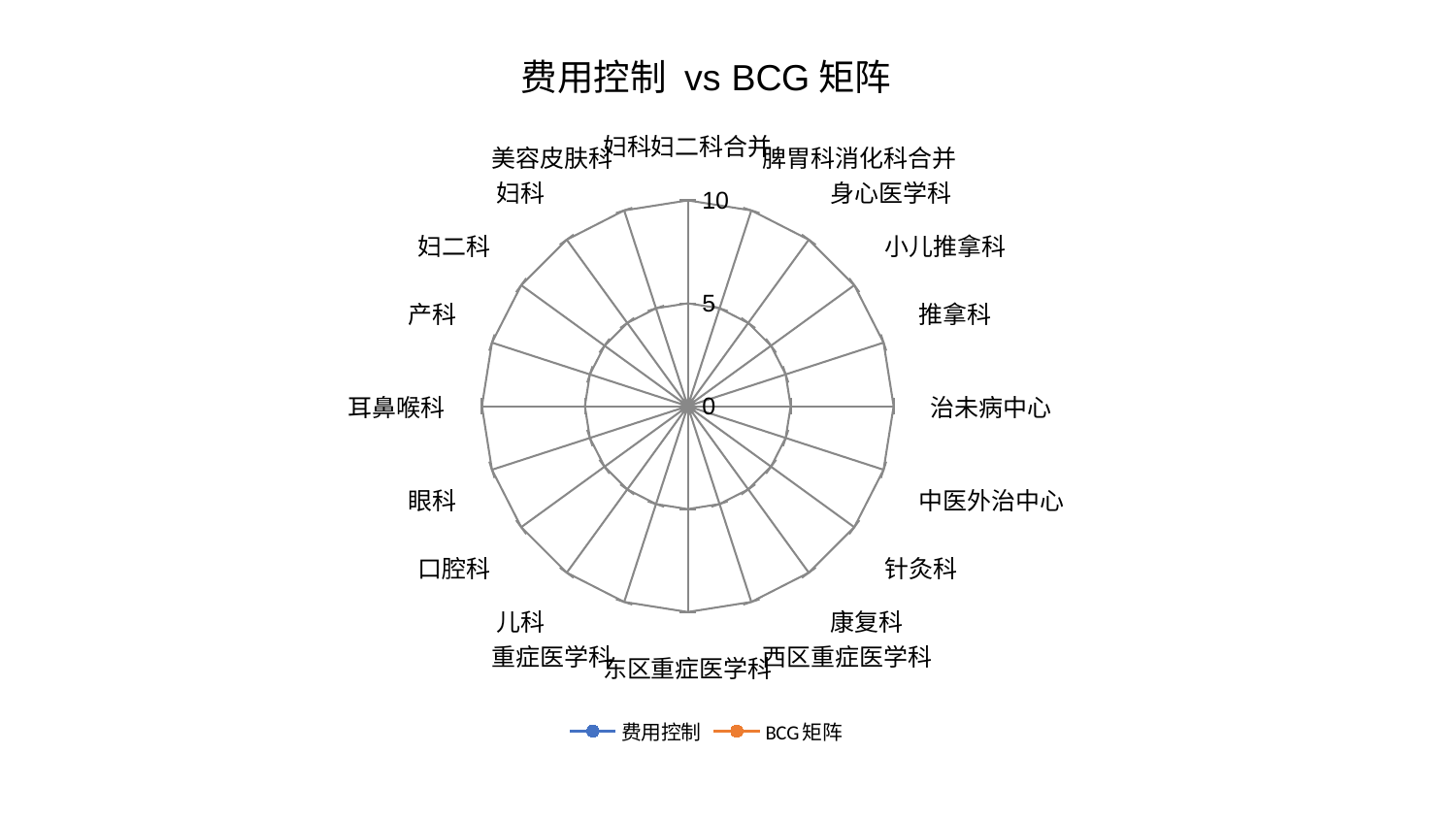

### Chart: 费用控制 vs BCG矩阵

| Category | 费用控制 | BCG矩阵 |
|---|---|---|
| 妇科妇二科合并 | None | None |
| 脾胃科消化科合并 | None | None |
| 身心医学科 | None | None |
| 小儿推拿科 | None | None |
| 推拿科 | None | None |
| 治未病中心 | None | None |
| 中医外治中心 | None | None |
| 针灸科 | None | None |
| 康复科 | None | None |
| 西区重症医学科 | None | None |
| 东区重症医学科 | None | None |
| 重症医学科 | None | None |
| 儿科 | None | None |
| 口腔科 | None | None |
| 眼科 | None | None |
| 耳鼻喉科 | None | None |
| 产科 | None | None |
| 妇二科 | None | None |
| 妇科 | None | None |
| 美容皮肤科 | None | None |
70